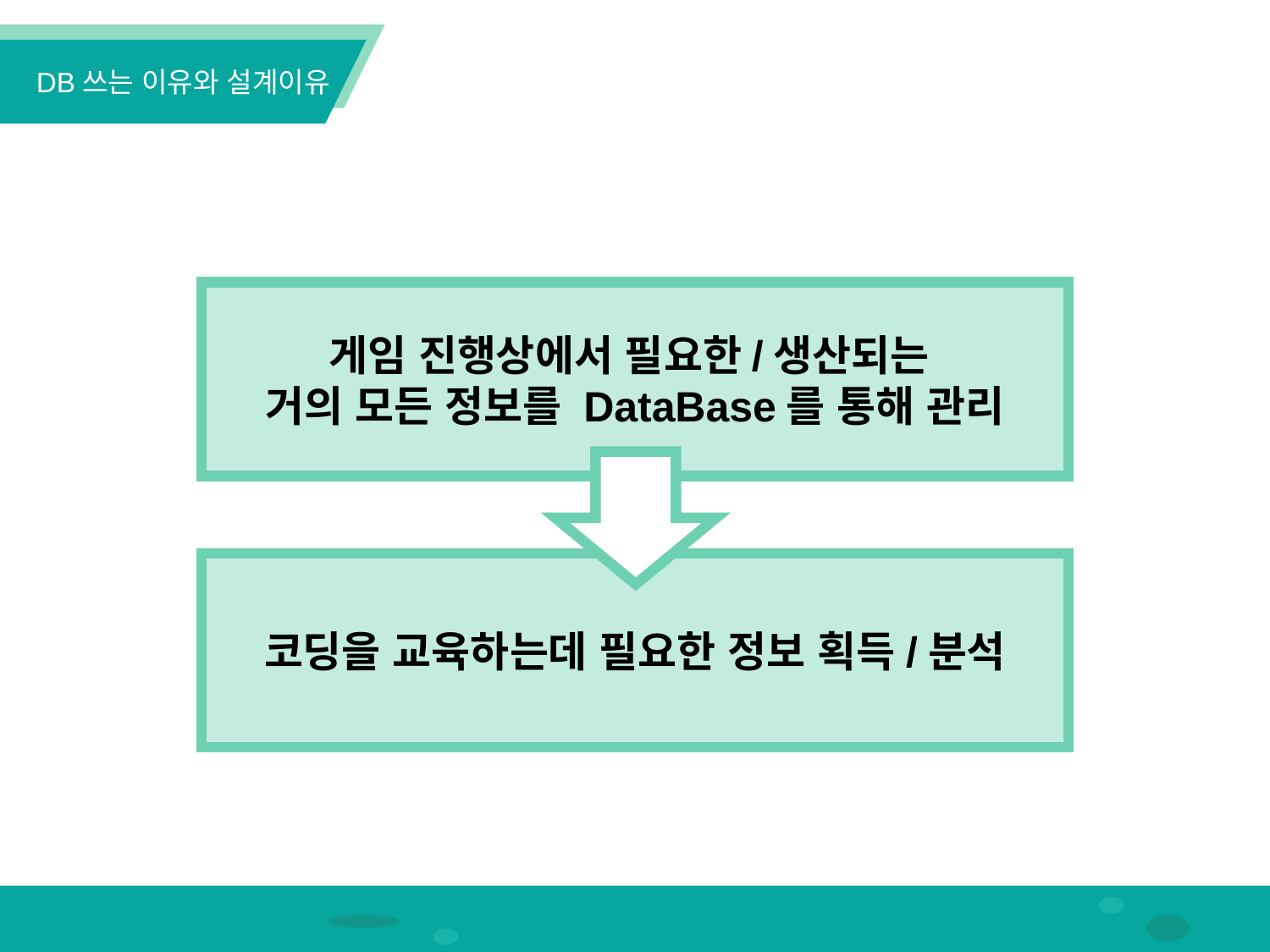

DB쓰는 이유와 설계이유
게임 진행상에서 필요한/생산되는
거의 모든 정보를 DataBase를 통해 관리

코딩을 교육하는데 필요한 정보 획득/분석